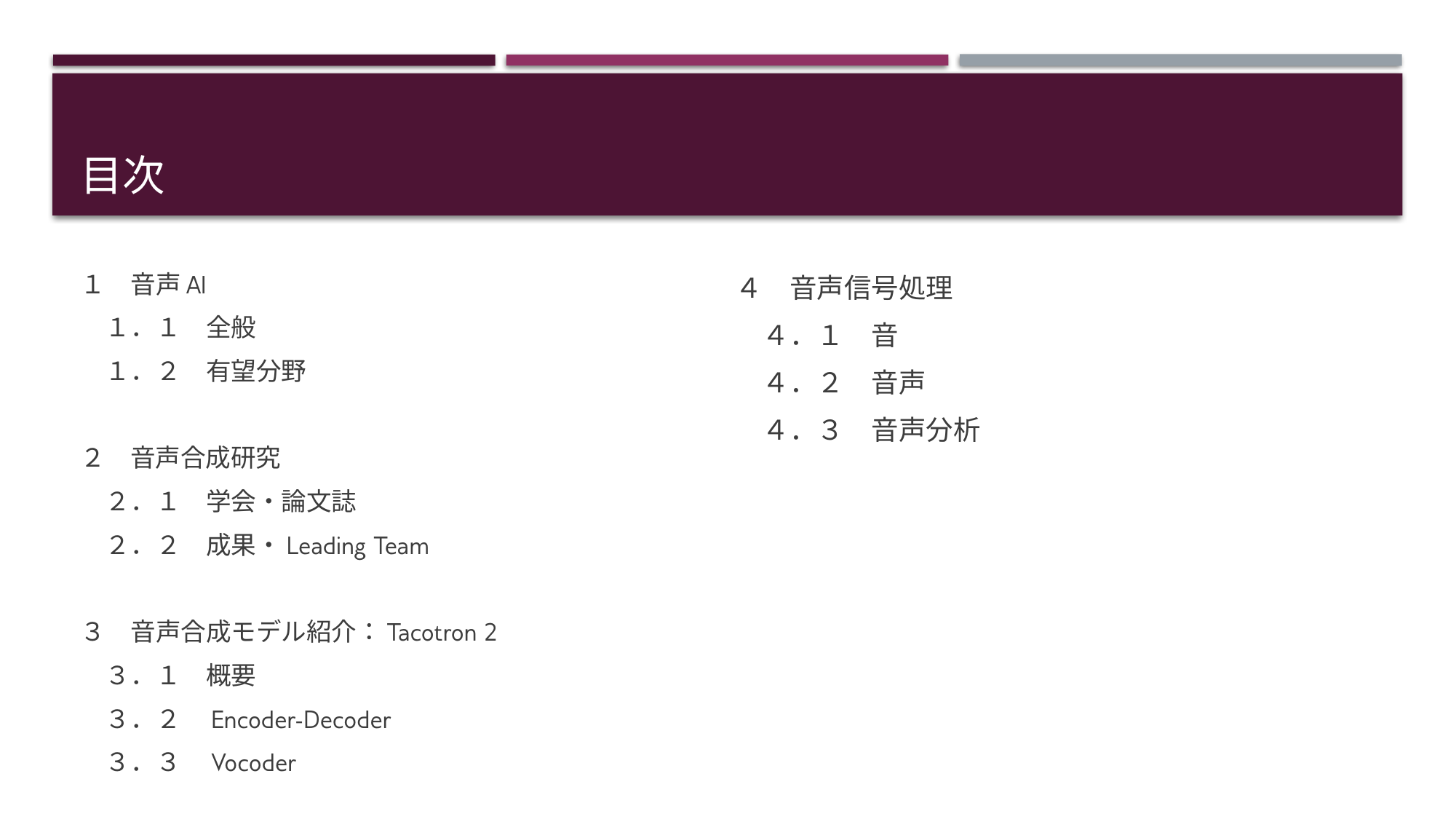

# 目次
４　音声信号処理
　４．１　音
　４．２　音声
　４．３　音声分析
１　音声AI
　１．１　全般
　１．２　有望分野

２　音声合成研究
　２．１　学会・論文誌
　２．２　成果・Leading Team

３　音声合成モデル紹介：Tacotron 2
　３．１　概要
　３．２　Encoder-Decoder
　３．３　Vocoder